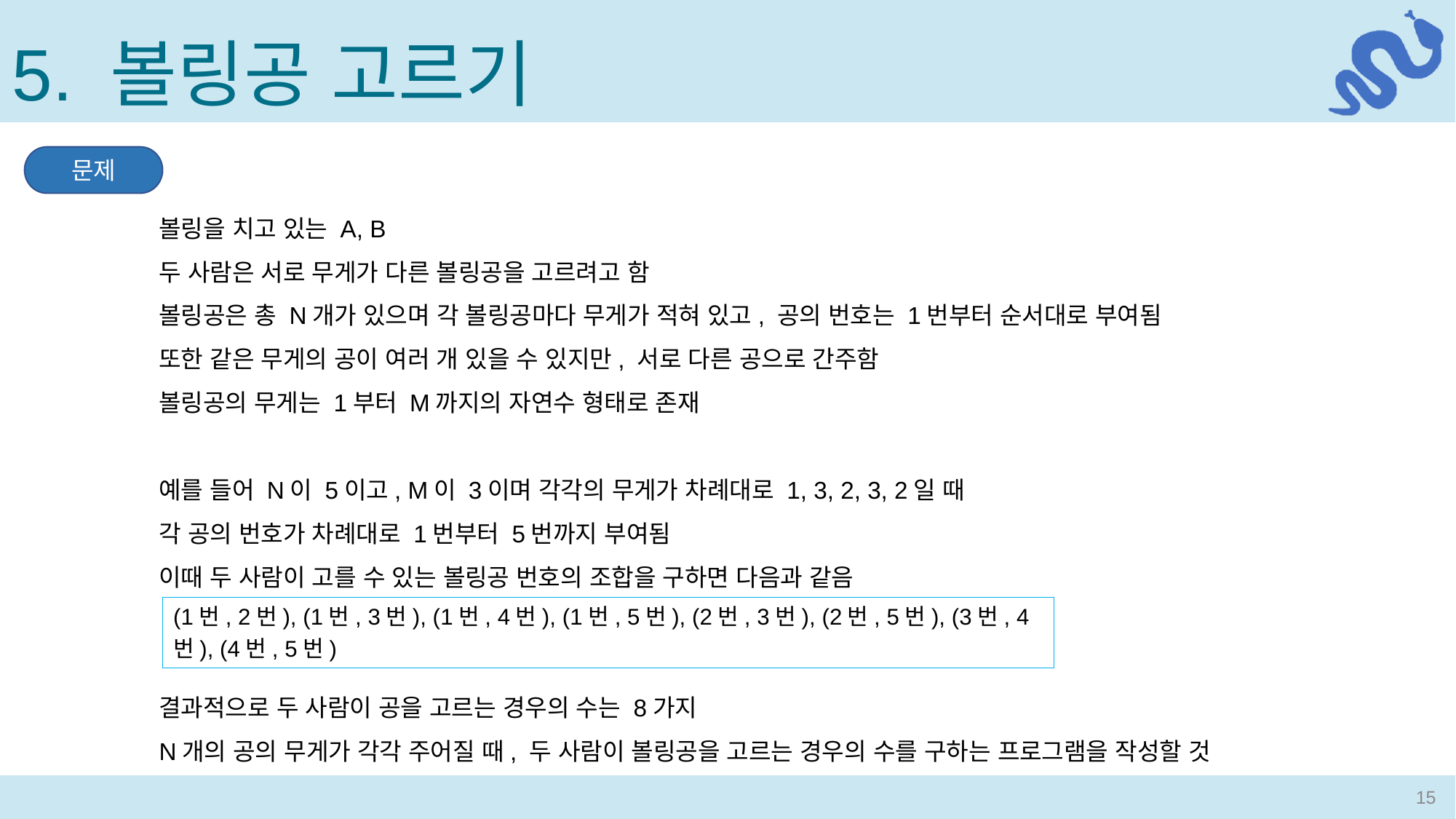

5. 볼링공 고르기
문제
볼링을 치고 있는 A, B
두 사람은 서로 무게가 다른 볼링공을 고르려고 함
볼링공은 총 N개가 있으며 각 볼링공마다 무게가 적혀 있고, 공의 번호는 1번부터 순서대로 부여됨
또한 같은 무게의 공이 여러 개 있을 수 있지만, 서로 다른 공으로 간주함
볼링공의 무게는 1부터 M까지의 자연수 형태로 존재

예를 들어 N이 5이고, M이 3이며 각각의 무게가 차례대로 1, 3, 2, 3, 2일 때
각 공의 번호가 차례대로 1번부터 5번까지 부여됨
이때 두 사람이 고를 수 있는 볼링공 번호의 조합을 구하면 다음과 같음

결과적으로 두 사람이 공을 고르는 경우의 수는 8가지
N개의 공의 무게가 각각 주어질 때, 두 사람이 볼링공을 고르는 경우의 수를 구하는 프로그램을 작성할 것
(1번, 2번), (1번, 3번), (1번, 4번), (1번, 5번), (2번, 3번), (2번, 5번), (3번, 4번), (4번, 5번)
15